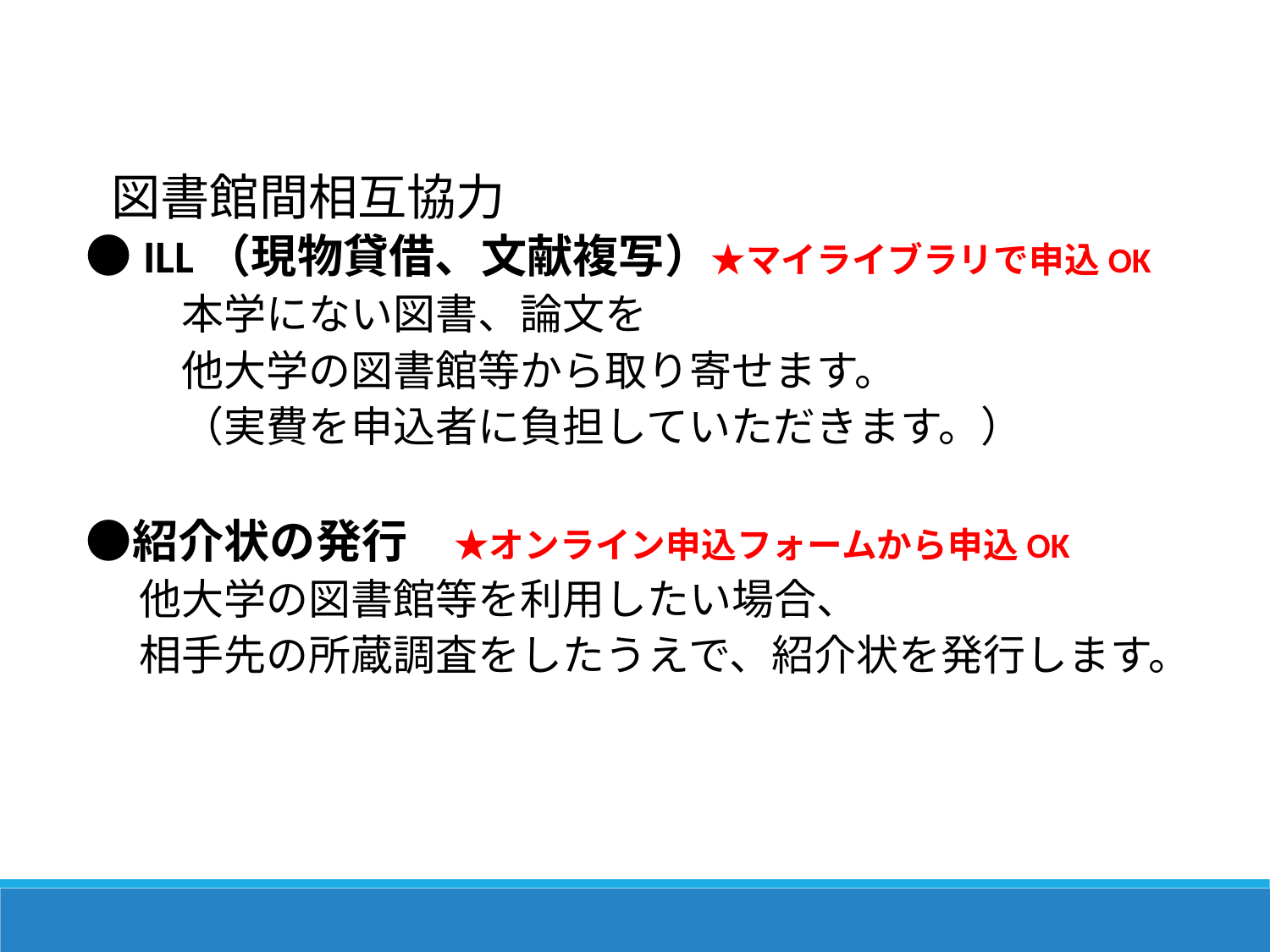

図書館間相互協力
　●ILL（現物貸借、文献複写）★マイライブラリで申込OK
　本学にない図書、論文を
　他大学の図書館等から取り寄せます。
　（実費を申込者に負担していただきます。）

　●紹介状の発行　★オンライン申込フォームから申込OK
他大学の図書館等を利用したい場合、
相手先の所蔵調査をしたうえで、紹介状を発行します。